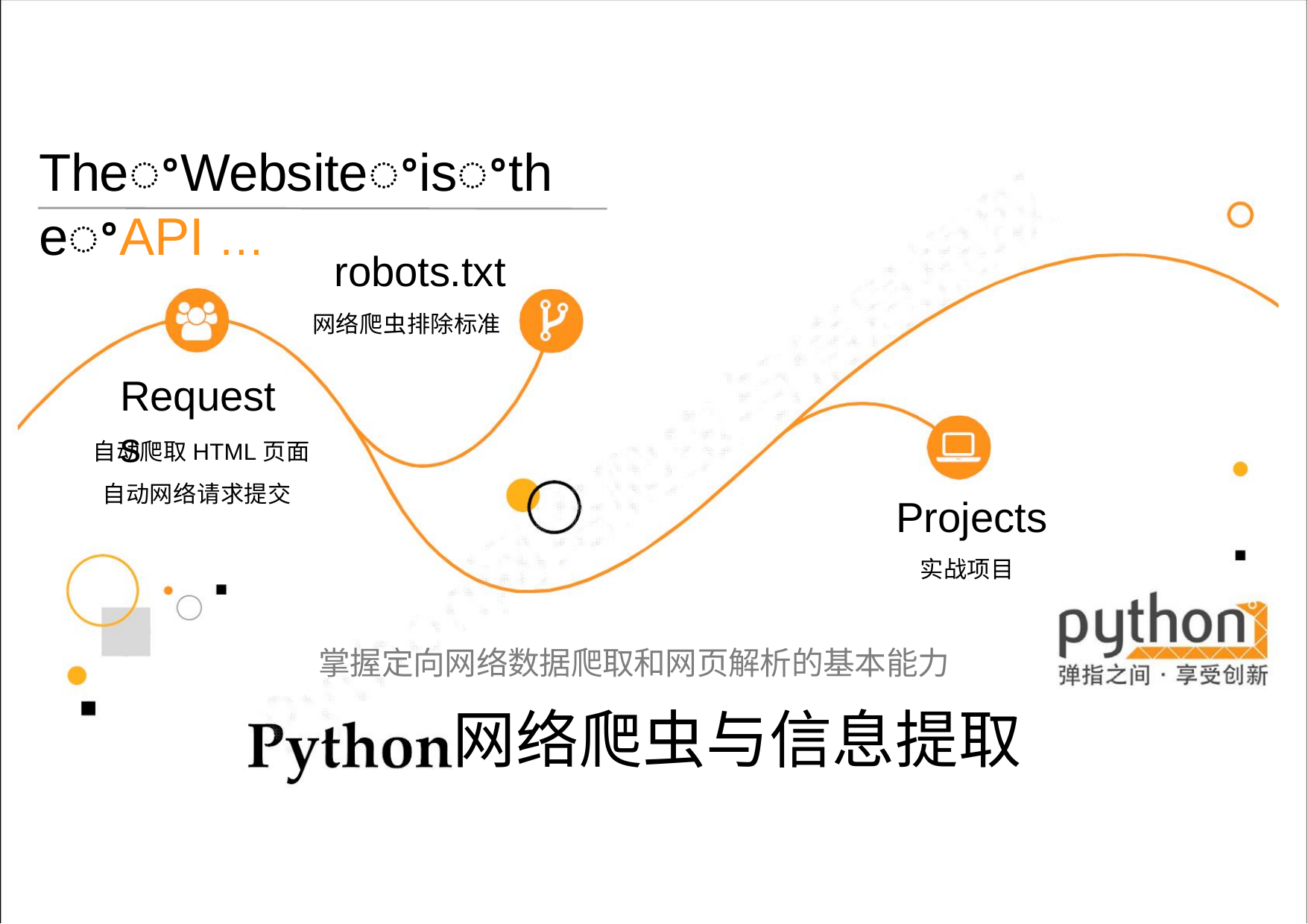

TheꢀWebsiteꢀisꢀtheꢀAPI …
robots.txt
网络爬虫排除标准
Requests
自动爬取HTML页面
自动网络请求提交
Projects
实战项目
掌握定向网络数据爬取和网页解析的基本能力
网络爬虫与信息提取